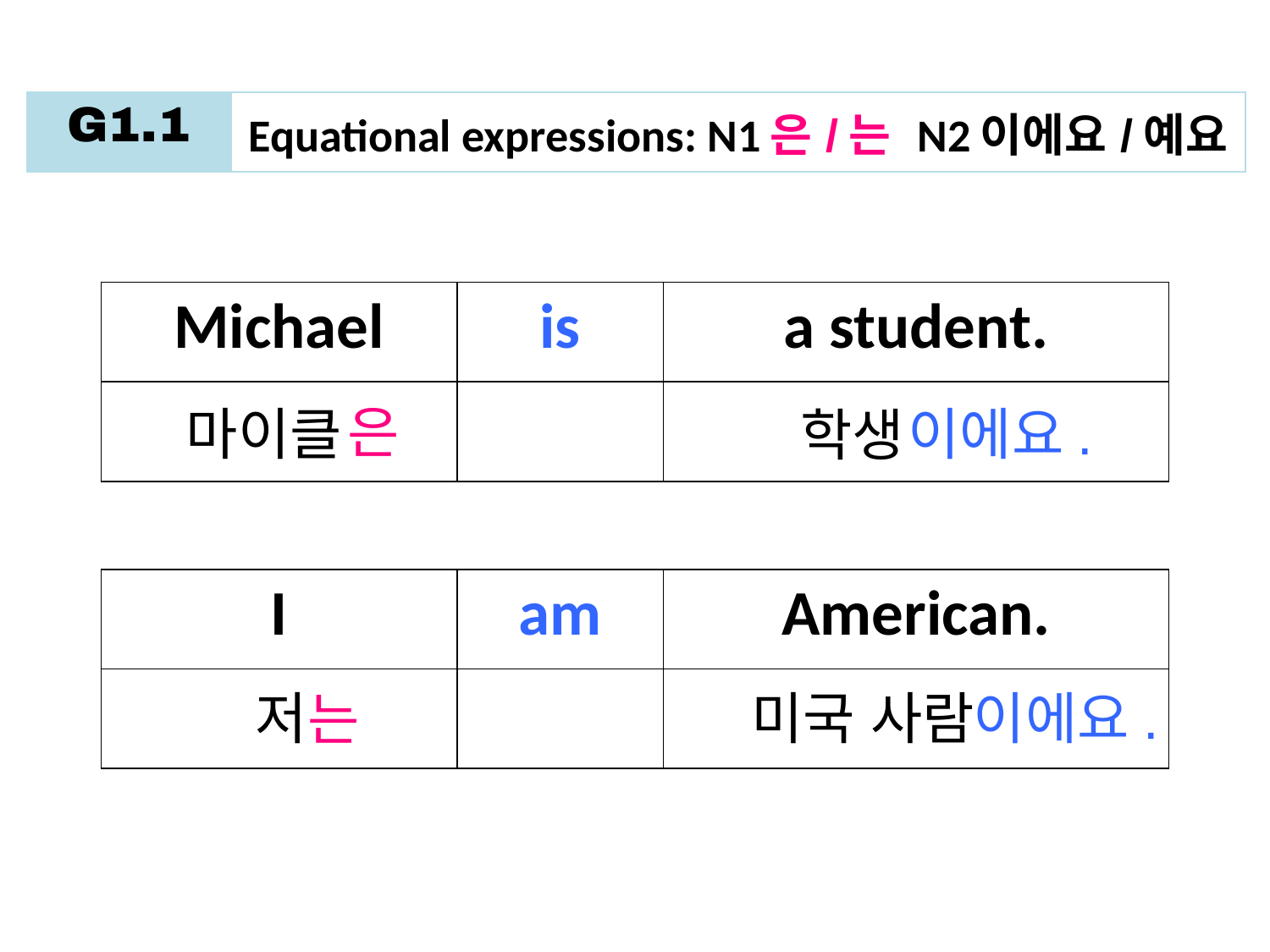

| G1.1 | Equational expressions: N1은/는 N2이에요/예요 |
| --- | --- |
| Michael | is | a student. |
| --- | --- | --- |
|  |  |  |
은
마이클
이에요.
학생
| I | am | American. |
| --- | --- | --- |
|  |  |  |
저
미국 사람
이에요.
는